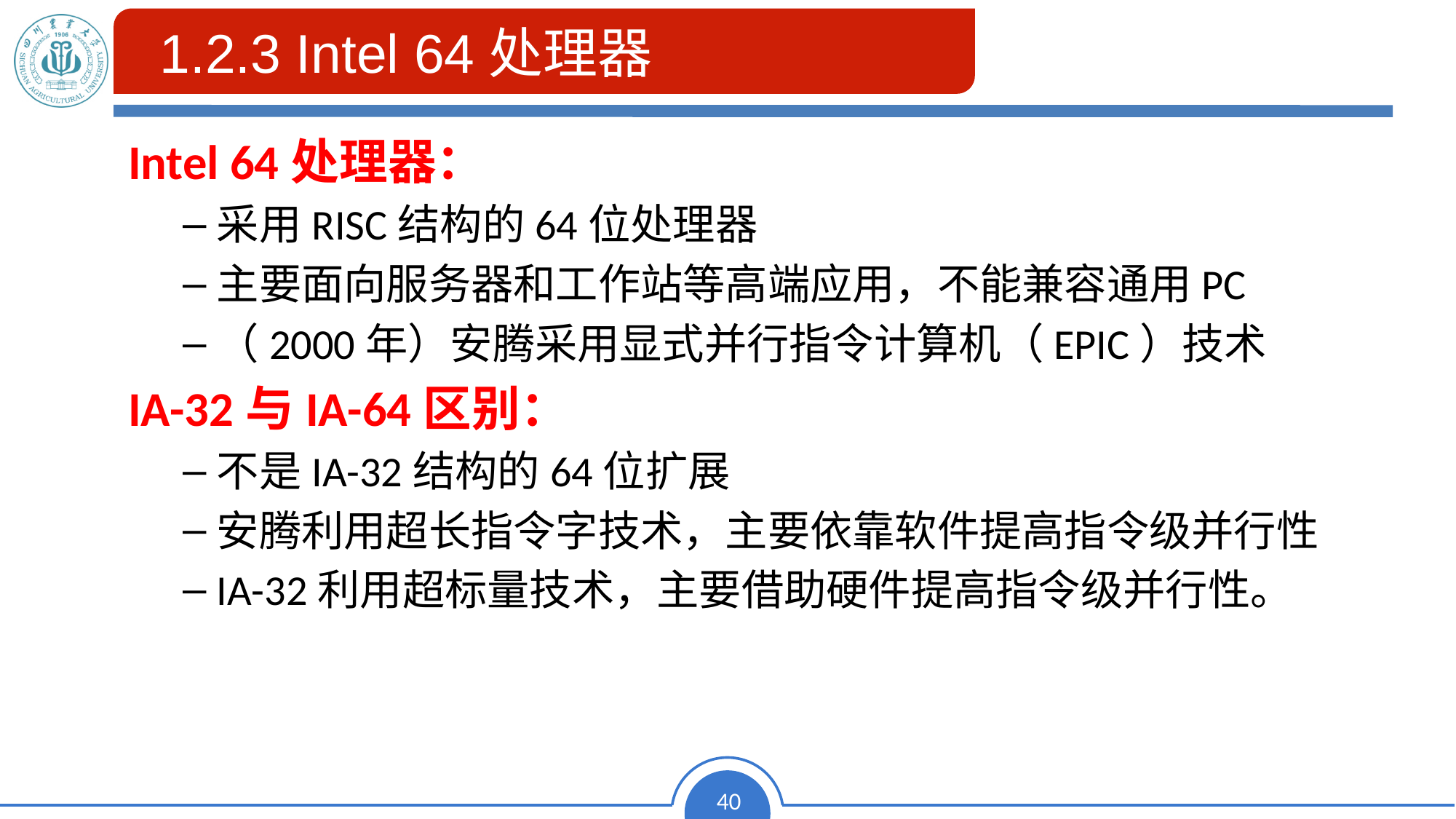

1.2.3 Intel 64处理器
Intel 64处理器：
采用RISC结构的64位处理器
主要面向服务器和工作站等高端应用，不能兼容通用PC
（2000年）安腾采用显式并行指令计算机（EPIC）技术
IA-32与IA-64区别：
不是IA-32结构的64位扩展
安腾利用超长指令字技术，主要依靠软件提高指令级并行性
IA-32利用超标量技术，主要借助硬件提高指令级并行性。